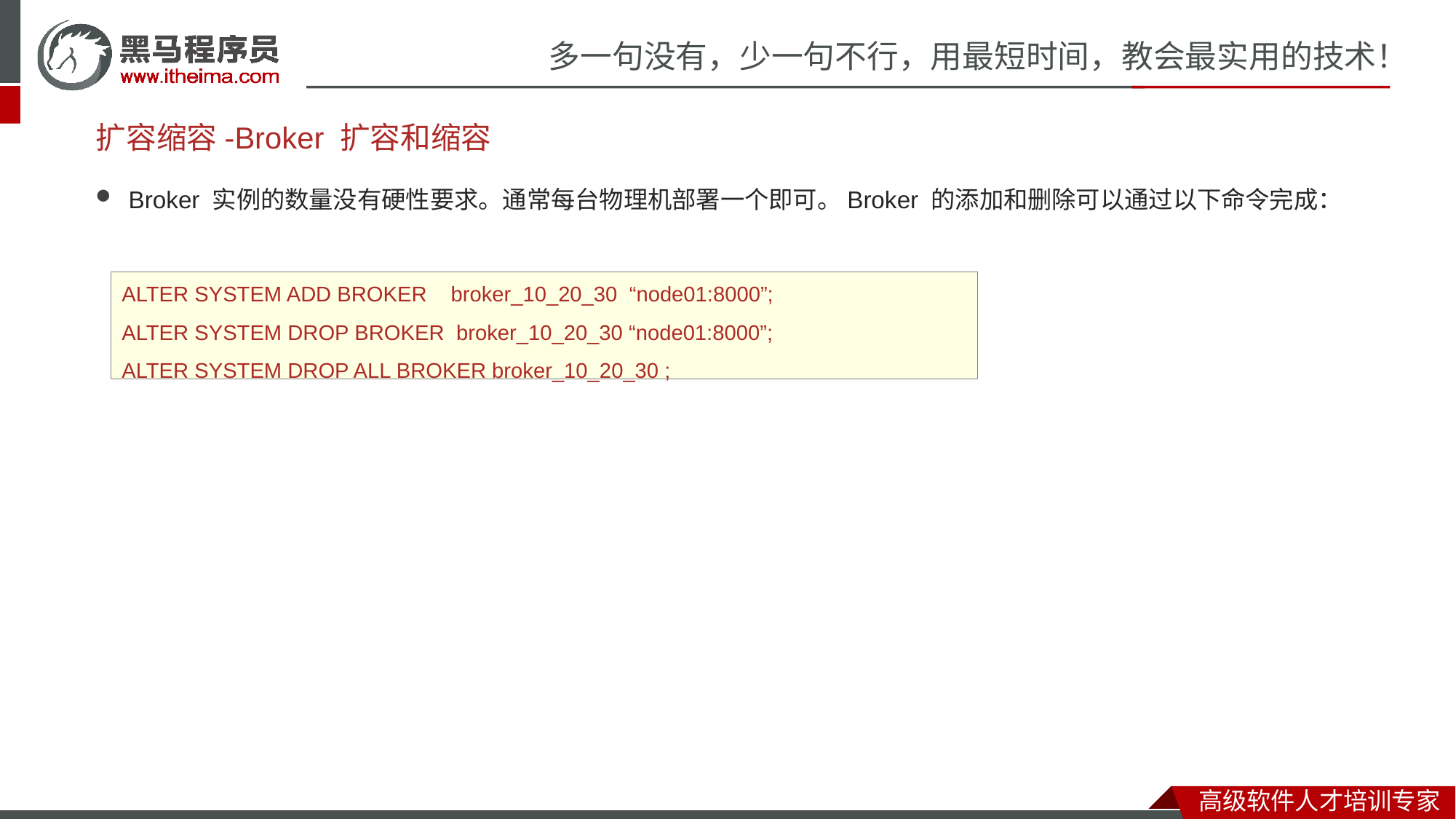

# 扩容缩容-Broker 扩容和缩容

Broker 实例的数量没有硬性要求。通常每台物理机部署一个即可。Broker 的添加和删除可以通过以下命令完成：

ALTER SYSTEM ADD BROKER    broker_10_20_30  “node01:8000”;
ALTER SYSTEM DROP BROKER  broker_10_20_30 “node01:8000”;
ALTER SYSTEM DROP ALL BROKER broker_10_20_30 ;